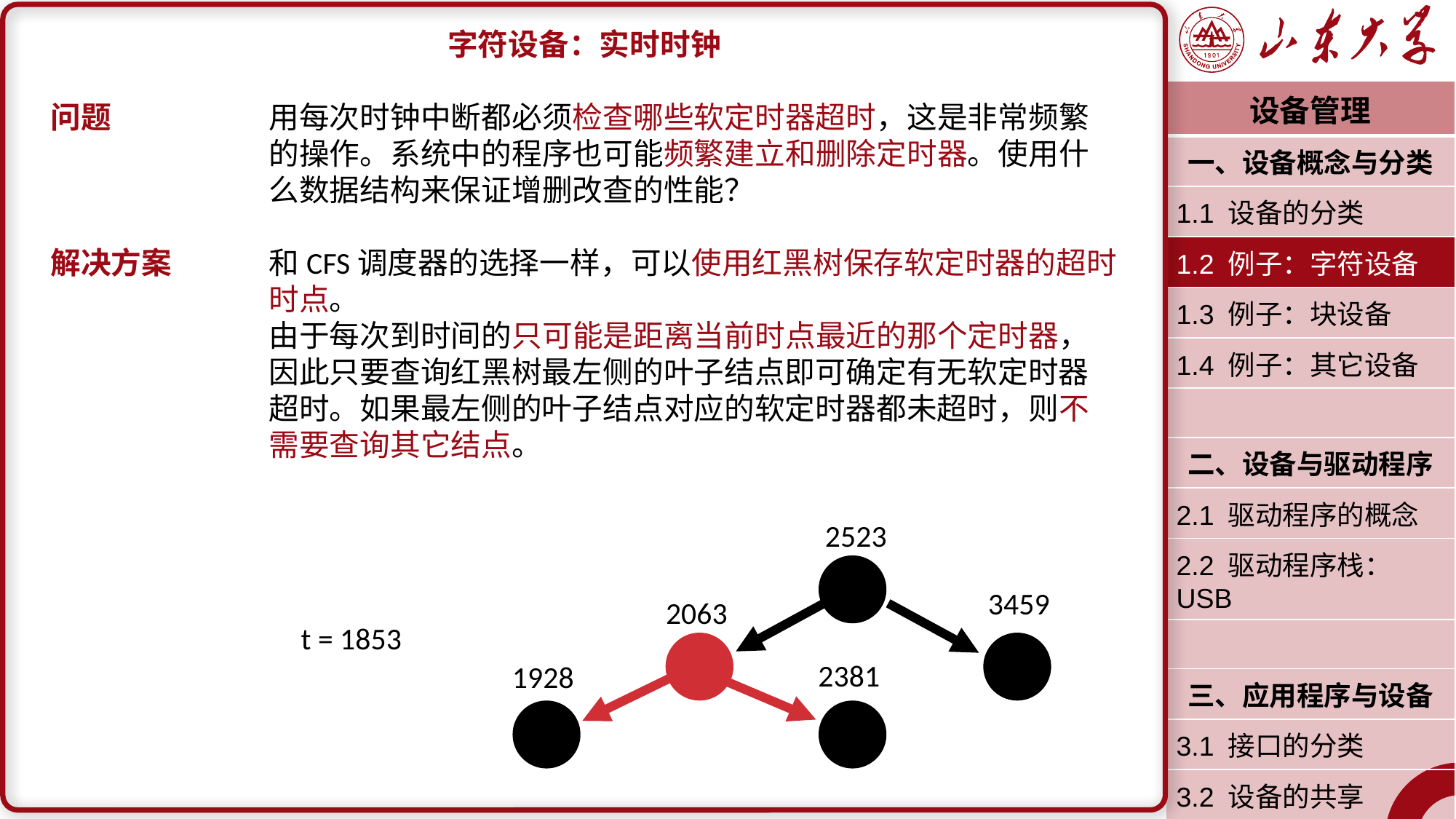

字符设备：实时时钟

问题		用每次时钟中断都必须检查哪些软定时器超时，这是非常频繁		的操作。系统中的程序也可能频繁建立和删除定时器。使用什		么数据结构来保证增删改查的性能？

解决方案	和CFS调度器的选择一样，可以使用红黑树保存软定时器的超时		时点。
		由于每次到时间的只可能是距离当前时点最近的那个定时器，		因此只要查询红黑树最左侧的叶子结点即可确定有无软定时器		超时。如果最左侧的叶子结点对应的软定时器都未超时，则不		需要查询其它结点。
| 设备管理 |
| --- |
| 一、设备概念与分类 |
| 1.1 设备的分类 |
| 1.2 例子：字符设备 |
| 1.3 例子：块设备 |
| 1.4 例子：其它设备 |
|  |
| 二、设备与驱动程序 |
| 2.1 驱动程序的概念 |
| 2.2 驱动程序栈：USB |
|  |
| 三、应用程序与设备 |
| 3.1 接口的分类 |
| 3.2 设备的共享 |
| 潘润宇 2023.04 |
2523

3459
2063
t = 1853

2381
1928